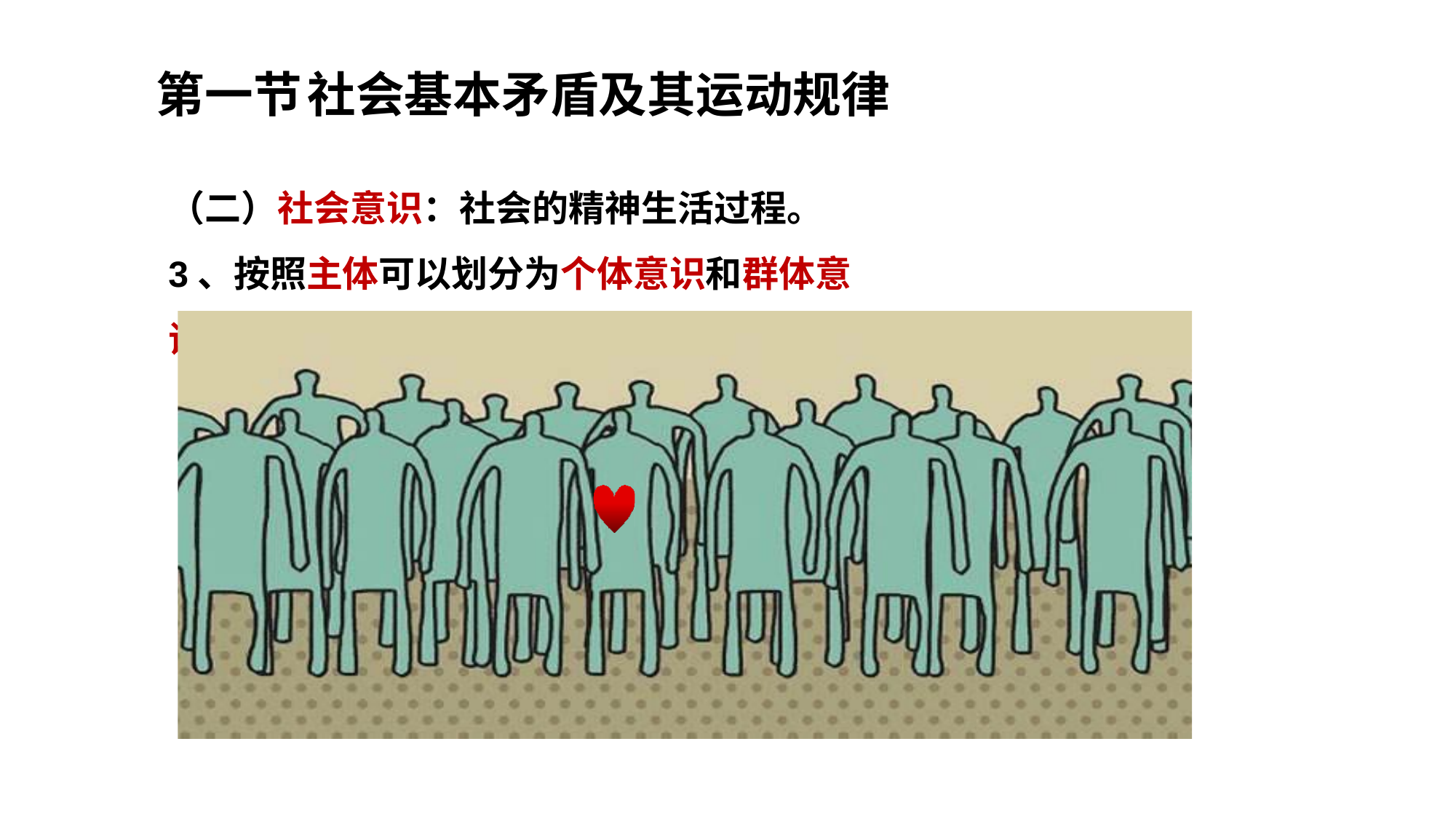

第一节	社会基本矛盾及其运动规律
（二）社会意识：社会的精神生活过程。
3、按照主体可以划分为个体意识和群体意识